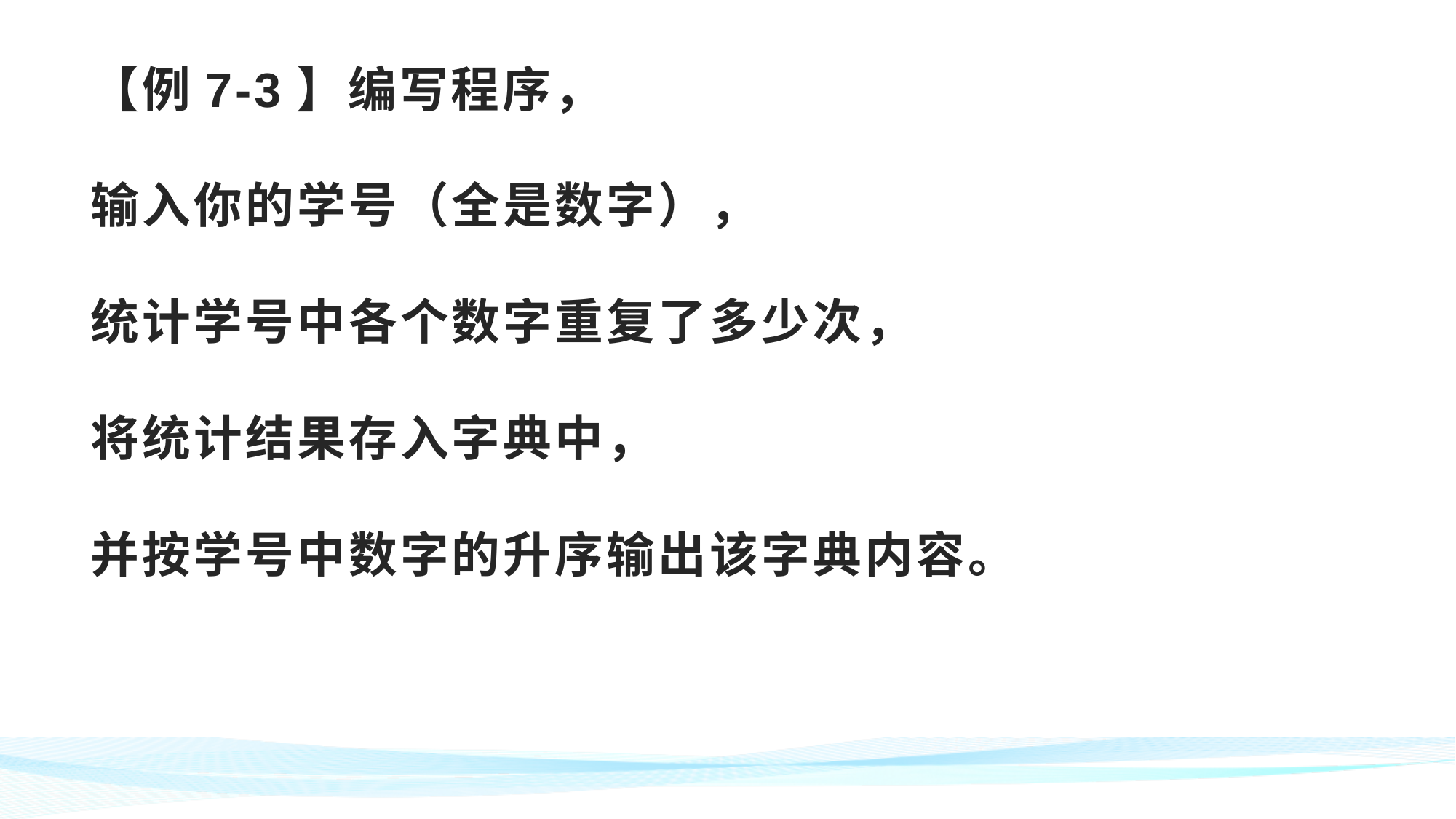

# 【例7-3】编写程序， 输入你的学号（全是数字）， 统计学号中各个数字重复了多少次， 将统计结果存入字典中， 并按学号中数字的升序输出该字典内容。
112